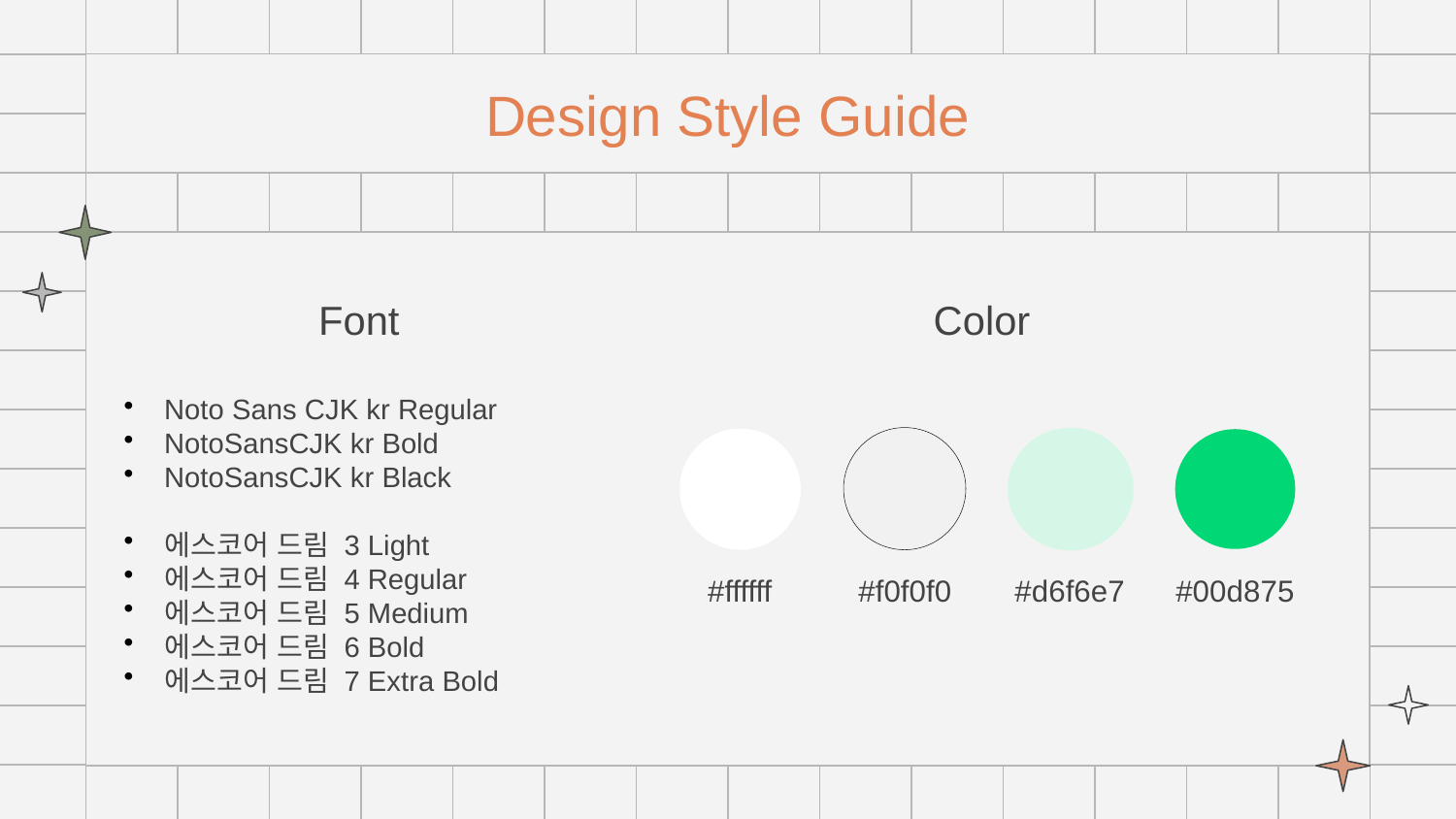

# Design Style Guide
Color
Font
Noto Sans CJK kr Regular
NotoSansCJK kr Bold
NotoSansCJK kr Black

에스코어 드림 3 Light
에스코어 드림 4 Regular
에스코어 드림 5 Medium
에스코어 드림 6 Bold
에스코어 드림 7 Extra Bold

#ffffff
#00d875
#f0f0f0
#d6f6e7